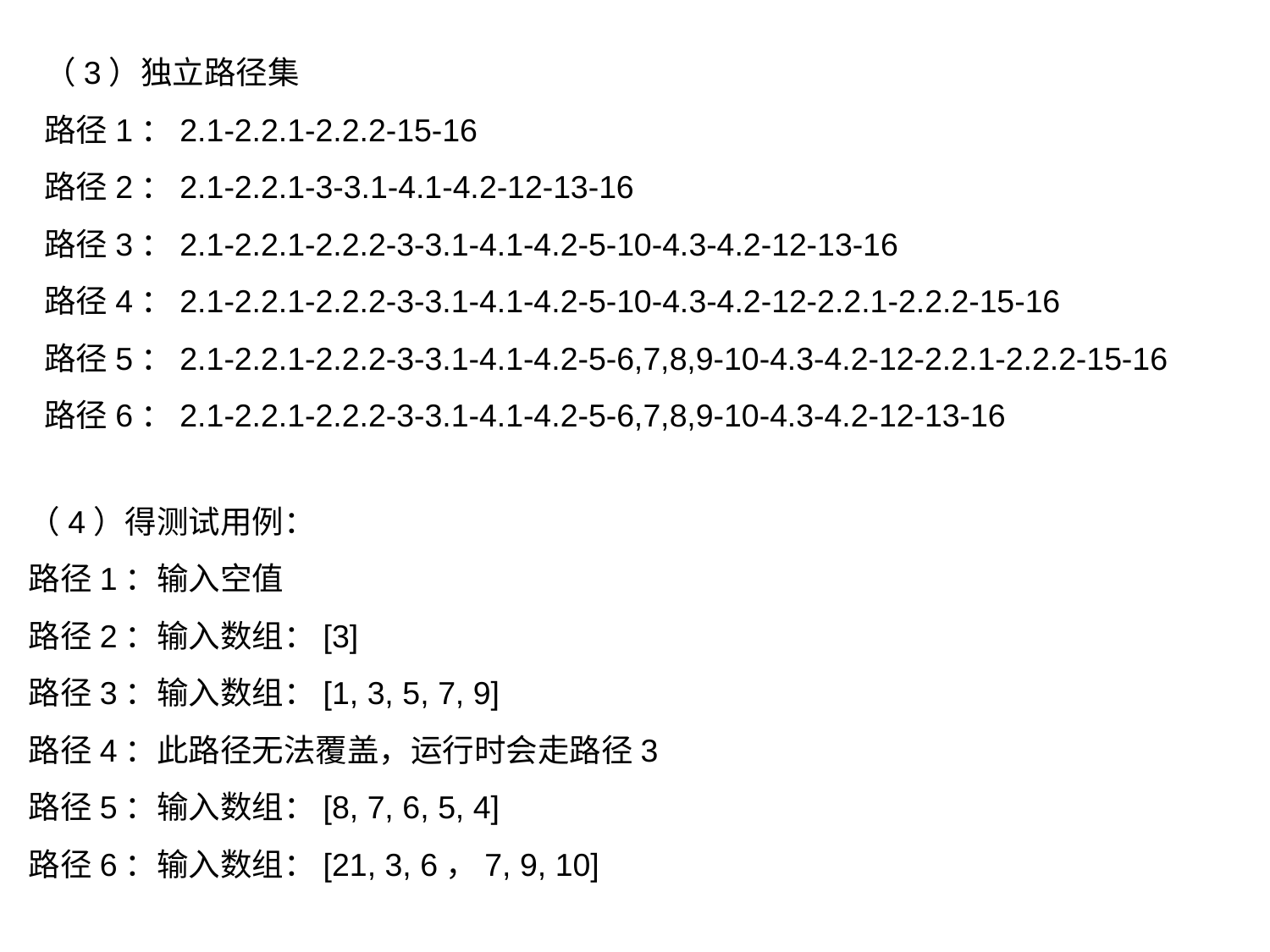

（3）独立路径集
路径1：2.1-2.2.1-2.2.2-15-16
路径2：2.1-2.2.1-3-3.1-4.1-4.2-12-13-16
路径3：2.1-2.2.1-2.2.2-3-3.1-4.1-4.2-5-10-4.3-4.2-12-13-16
路径4：2.1-2.2.1-2.2.2-3-3.1-4.1-4.2-5-10-4.3-4.2-12-2.2.1-2.2.2-15-16
路径5：2.1-2.2.1-2.2.2-3-3.1-4.1-4.2-5-6,7,8,9-10-4.3-4.2-12-2.2.1-2.2.2-15-16
路径6：2.1-2.2.1-2.2.2-3-3.1-4.1-4.2-5-6,7,8,9-10-4.3-4.2-12-13-16
（4）得测试用例：
路径1：输入空值
路径2：输入数组：[3]
路径3：输入数组：[1, 3, 5, 7, 9]
路径4：此路径无法覆盖，运行时会走路径3
路径5：输入数组：[8, 7, 6, 5, 4]
路径6：输入数组：[21, 3, 6，7, 9, 10]